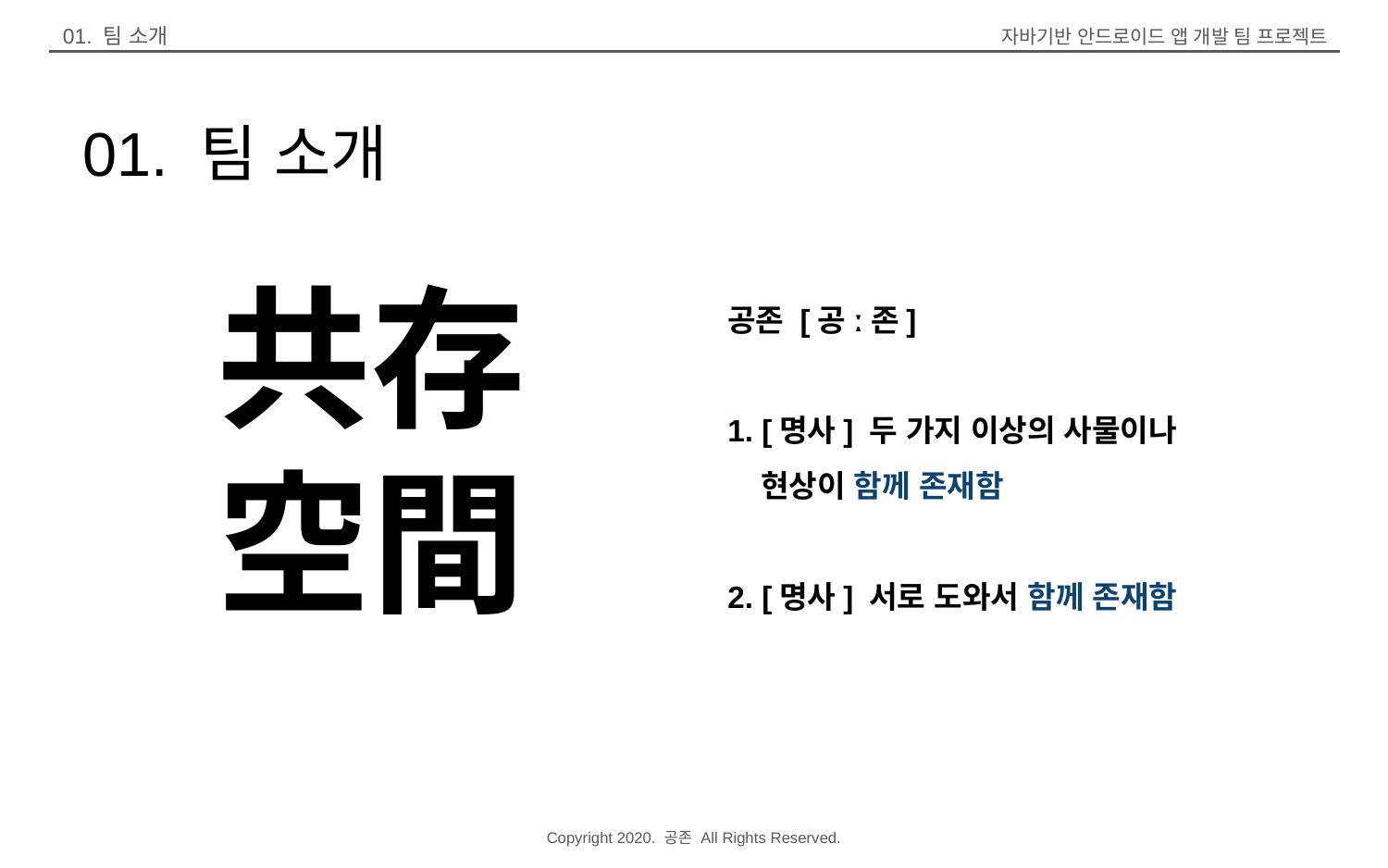

01. 팀 소개
01. 팀 소개
①
②
③
共存
空間
공존 [공ː존]
1. [명사] 두 가지 이상의 사물이나
   현상이 함께 존재함
2. [명사] 서로 도와서 함께 존재함
④
⑤
⑥
⑦
⑧
⑨